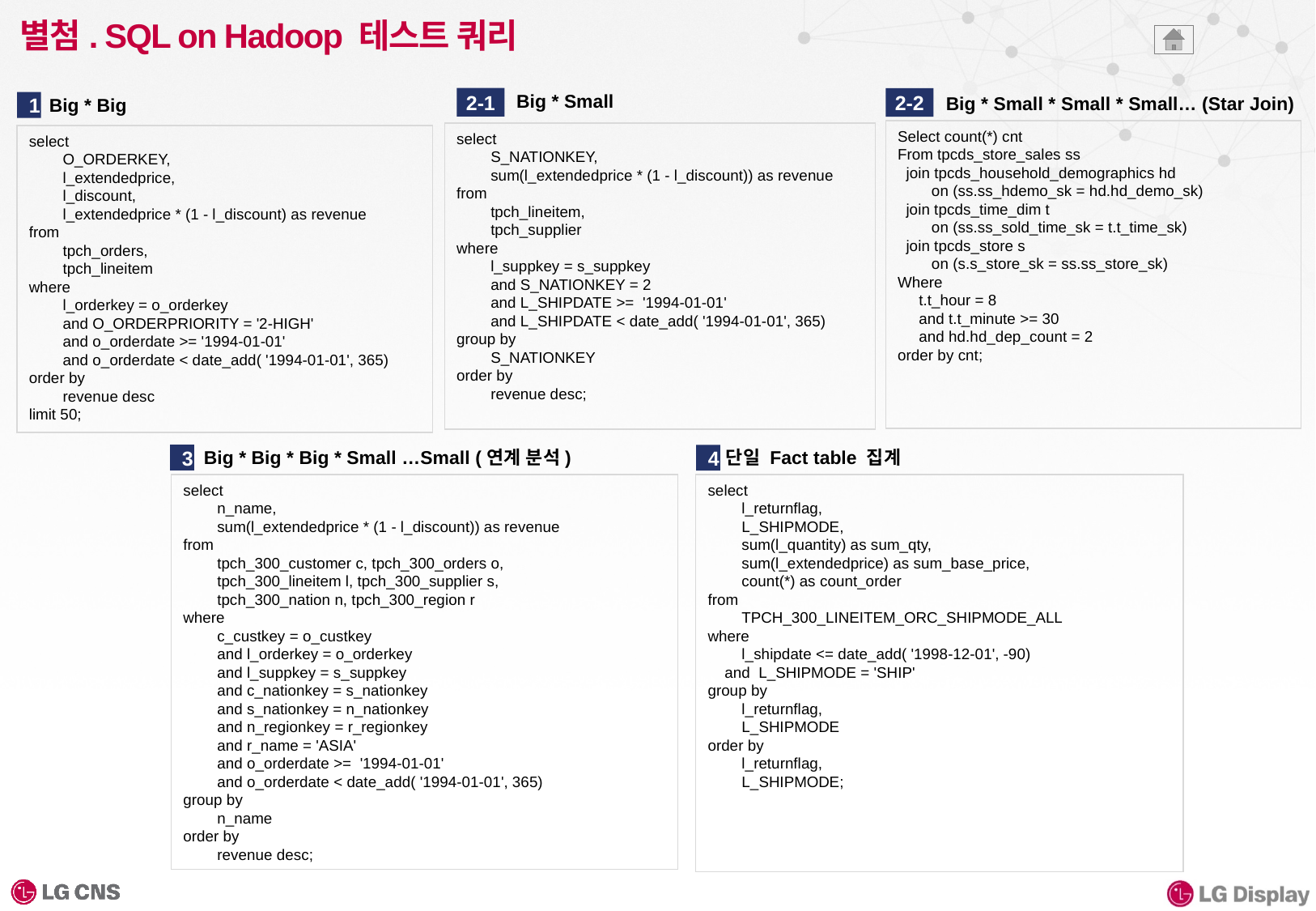

# 별첨. SQL on Hadoop 테스트 쿼리

Big * Small
Big * Small * Small * Small… (Star Join)
Big * Big
2-1
2-2
1
Select count(*) cnt
From tpcds_store_sales ss
  join tpcds_household_demographics hd
        on (ss.ss_hdemo_sk = hd.hd_demo_sk)
  join tpcds_time_dim t
        on (ss.ss_sold_time_sk = t.t_time_sk)
  join tpcds_store s
        on (s.s_store_sk = ss.ss_store_sk)
Where
     t.t_hour = 8
     and t.t_minute >= 30
     and hd.hd_dep_count = 2
order by cnt;
select
        S_NATIONKEY,
        sum(l_extendedprice * (1 - l_discount)) as revenue
from
        tpch_lineitem,
        tpch_supplier
where
        l_suppkey = s_suppkey
        and S_NATIONKEY = 2
        and L_SHIPDATE >=  '1994-01-01'
        and L_SHIPDATE < date_add( '1994-01-01', 365)
group by
        S_NATIONKEY
order by
        revenue desc;
select
        O_ORDERKEY,
        l_extendedprice,
        l_discount,
        l_extendedprice * (1 - l_discount) as revenue
from
        tpch_orders,
        tpch_lineitem
where
        l_orderkey = o_orderkey
        and O_ORDERPRIORITY = '2-HIGH'
        and o_orderdate >= '1994-01-01'
        and o_orderdate < date_add( '1994-01-01', 365)
order by
        revenue desc
limit 50;
Big * Big * Big * Small …Small (연계 분석)
단일 Fact table 집계
3
4
select
        l_returnflag,
        L_SHIPMODE,
        sum(l_quantity) as sum_qty,
        sum(l_extendedprice) as sum_base_price,
        count(*) as count_order
from
        TPCH_300_LINEITEM_ORC_SHIPMODE_ALL
where
        l_shipdate <= date_add( '1998-12-01', -90)
    and  L_SHIPMODE = 'SHIP'
group by
        l_returnflag,
        L_SHIPMODE
order by
        l_returnflag,
        L_SHIPMODE;
select
        n_name,
        sum(l_extendedprice * (1 - l_discount)) as revenue
from
        tpch_300_customer c, tpch_300_orders o,
        tpch_300_lineitem l, tpch_300_supplier s,
        tpch_300_nation n, tpch_300_region r
where
        c_custkey = o_custkey
        and l_orderkey = o_orderkey
        and l_suppkey = s_suppkey
        and c_nationkey = s_nationkey
        and s_nationkey = n_nationkey
        and n_regionkey = r_regionkey
        and r_name = 'ASIA'
        and o_orderdate >=  '1994-01-01'
        and o_orderdate < date_add( '1994-01-01', 365)
group by
        n_name
order by
        revenue desc;